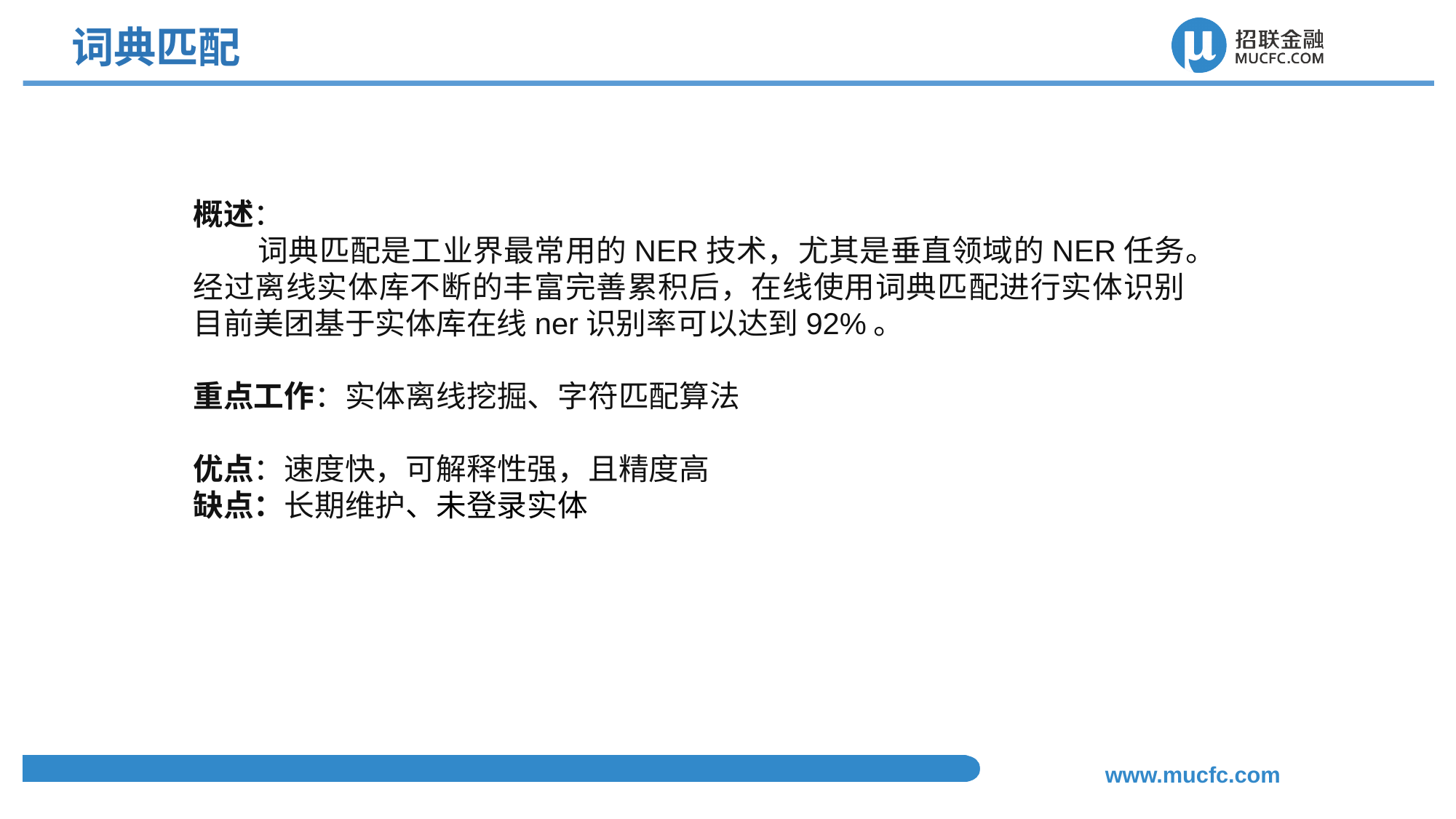

词典匹配

概述：
        词典匹配是工业界最常用的NER技术，尤其是垂直领域的NER任务。经过离线实体库不断的丰富完善累积后，在线使用词典匹配进行实体识别目前美团基于实体库在线ner识别率可以达到92%。

重点工作：实体离线挖掘、字符匹配算法

优点：速度快，可解释性强，且精度高
缺点：长期维护、未登录实体